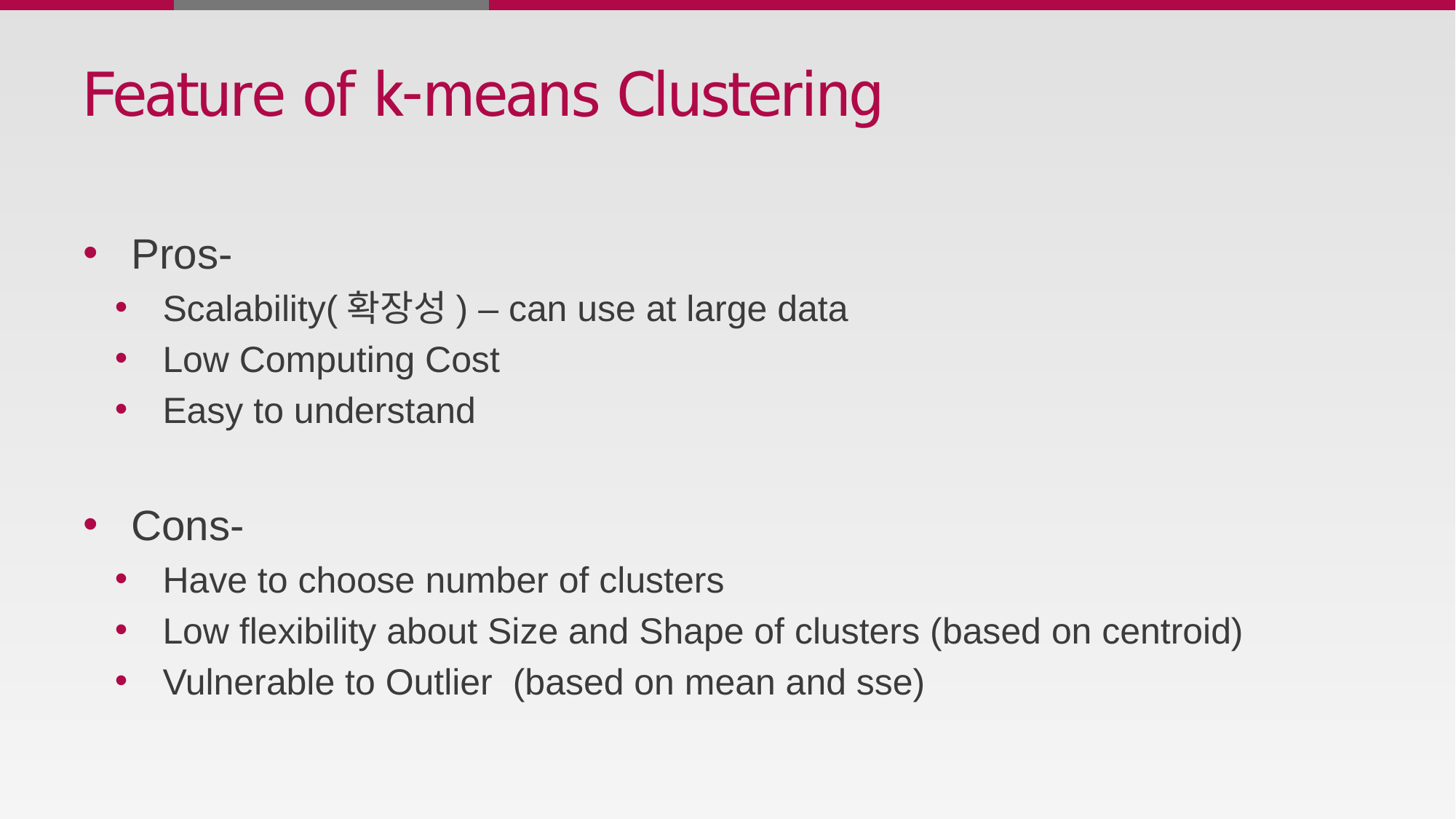

# Feature of k-means Clustering

Pros-
Scalability(확장성) – can use at large data
Low Computing Cost
Easy to understand

Cons-
Have to choose number of clusters
Low flexibility about Size and Shape of clusters (based on centroid)
Vulnerable to Outlier  (based on mean and sse)